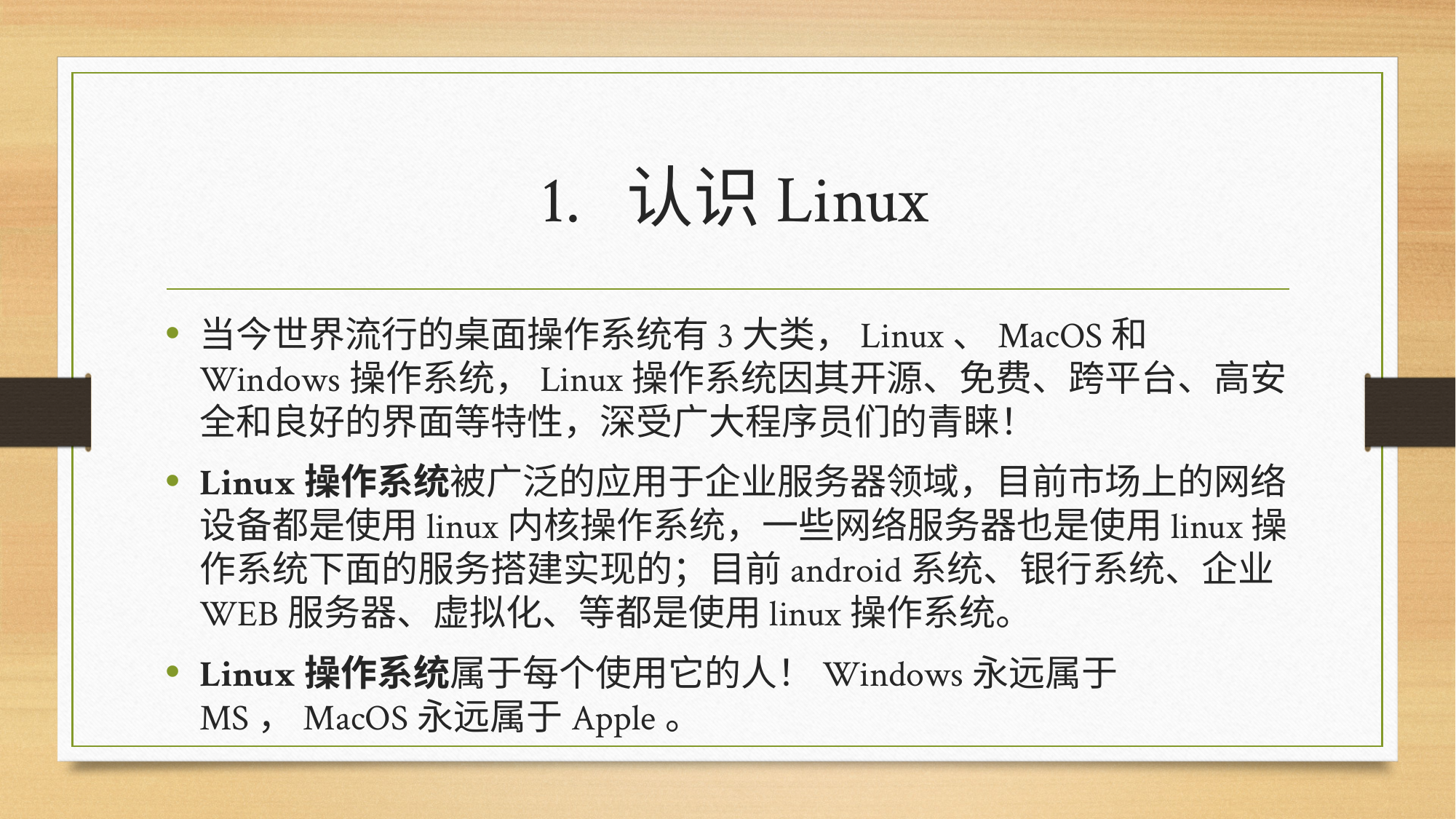

# 1.  认识Linux
当今世界流行的桌面操作系统有3大类，Linux、MacOS和Windows操作系统，Linux操作系统因其开源、免费、跨平台、高安全和良好的界面等特性，深受广大程序员们的青睐！
Linux操作系统被广泛的应用于企业服务器领域，目前市场上的网络设备都是使用linux内核操作系统，一些网络服务器也是使用linux操作系统下面的服务搭建实现的；目前android系统、银行系统、企业WEB服务器、虚拟化、等都是使用linux操作系统。
Linux操作系统属于每个使用它的人！Windows永远属于MS，MacOS永远属于Apple。